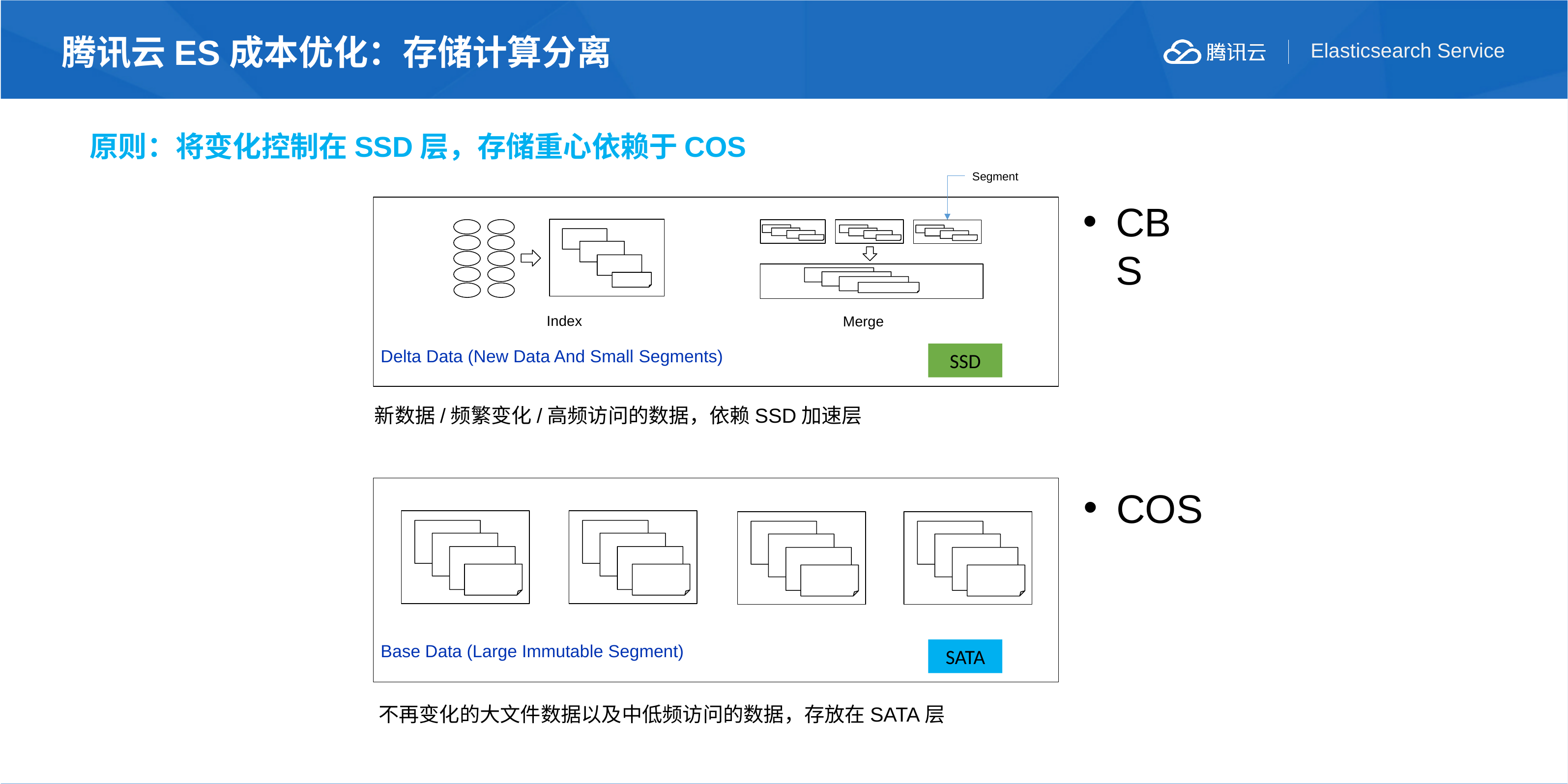

# 腾讯云ES成本优化：存储计算分离

原则：将变化控制在SSD层，存储重心依赖于COS
Segment
CBS

Delta Data (New Data And Small Segments)

Index
Merge
SSD
新数据/频繁变化/高频访问的数据，依赖SSD加速层

Base Data (Large Immutable Segment)
COS

SATA
不再变化的大文件数据以及中低频访问的数据，存放在SATA层